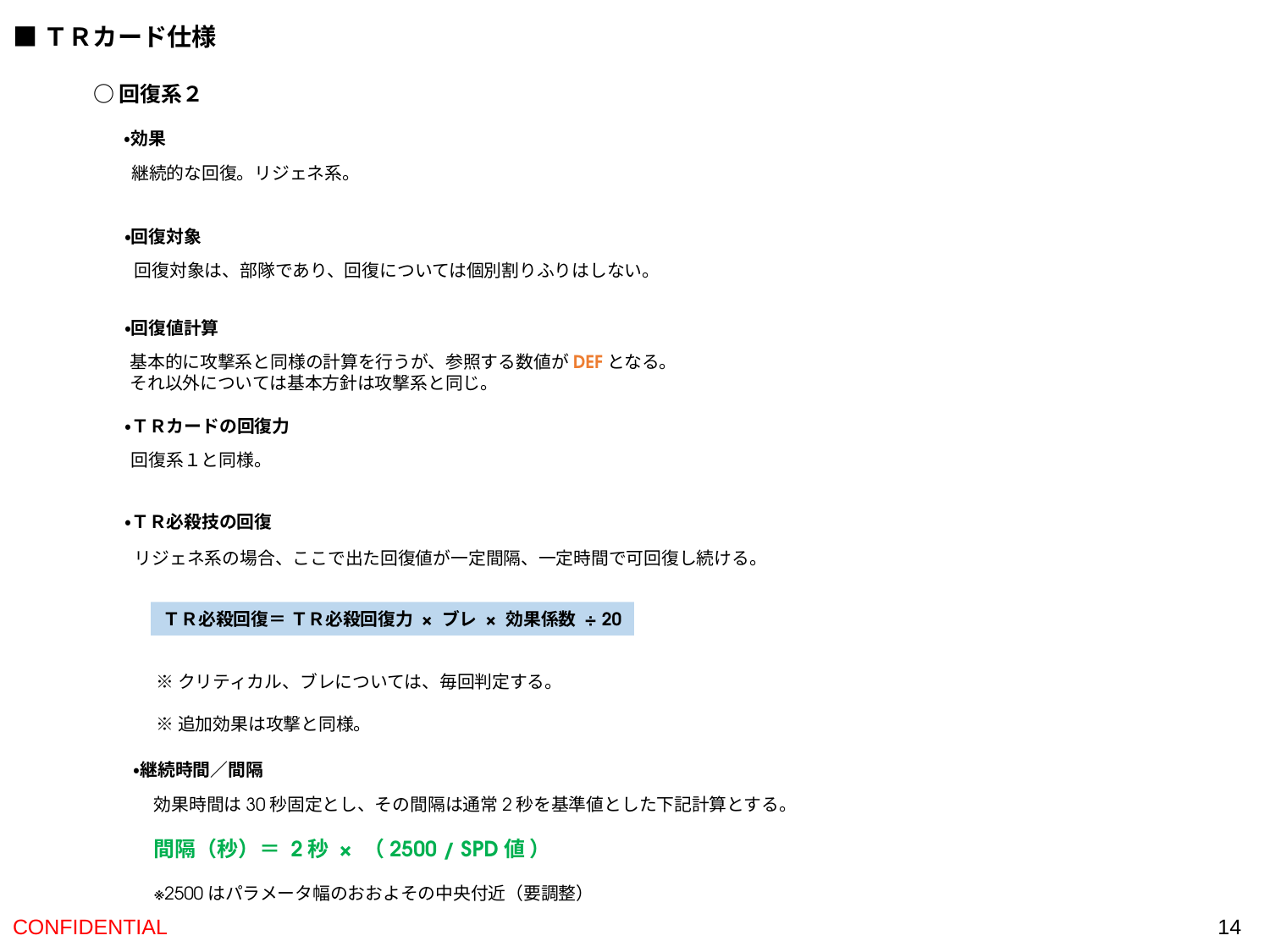

■ＴＲカード仕様
○回復系２
・効果
継続的な回復。リジェネ系。
・回復対象
回復対象は、部隊であり、回復については個別割りふりはしない。
・回復値計算
基本的に攻撃系と同様の計算を行うが、参照する数値がDEFとなる。
それ以外については基本方針は攻撃系と同じ。
・ＴＲカードの回復力
回復系１と同様。
・ＴＲ必殺技の回復
リジェネ系の場合、ここで出た回復値が一定間隔、一定時間で可回復し続ける。
ＴＲ必殺回復＝ ＴＲ必殺回復力 × ブレ × 効果係数 ÷ 20
※クリティカル、ブレについては、毎回判定する。

※追加効果は攻撃と同様。
・継続時間／間隔
効果時間は30秒固定とし、その間隔は通常2秒を基準値とした下記計算とする。

間隔（秒）＝ 2秒 × （2500 / SPD値 ）

※2500はパラメータ幅のおおよその中央付近（要調整）
14
CONFIDENTIAL